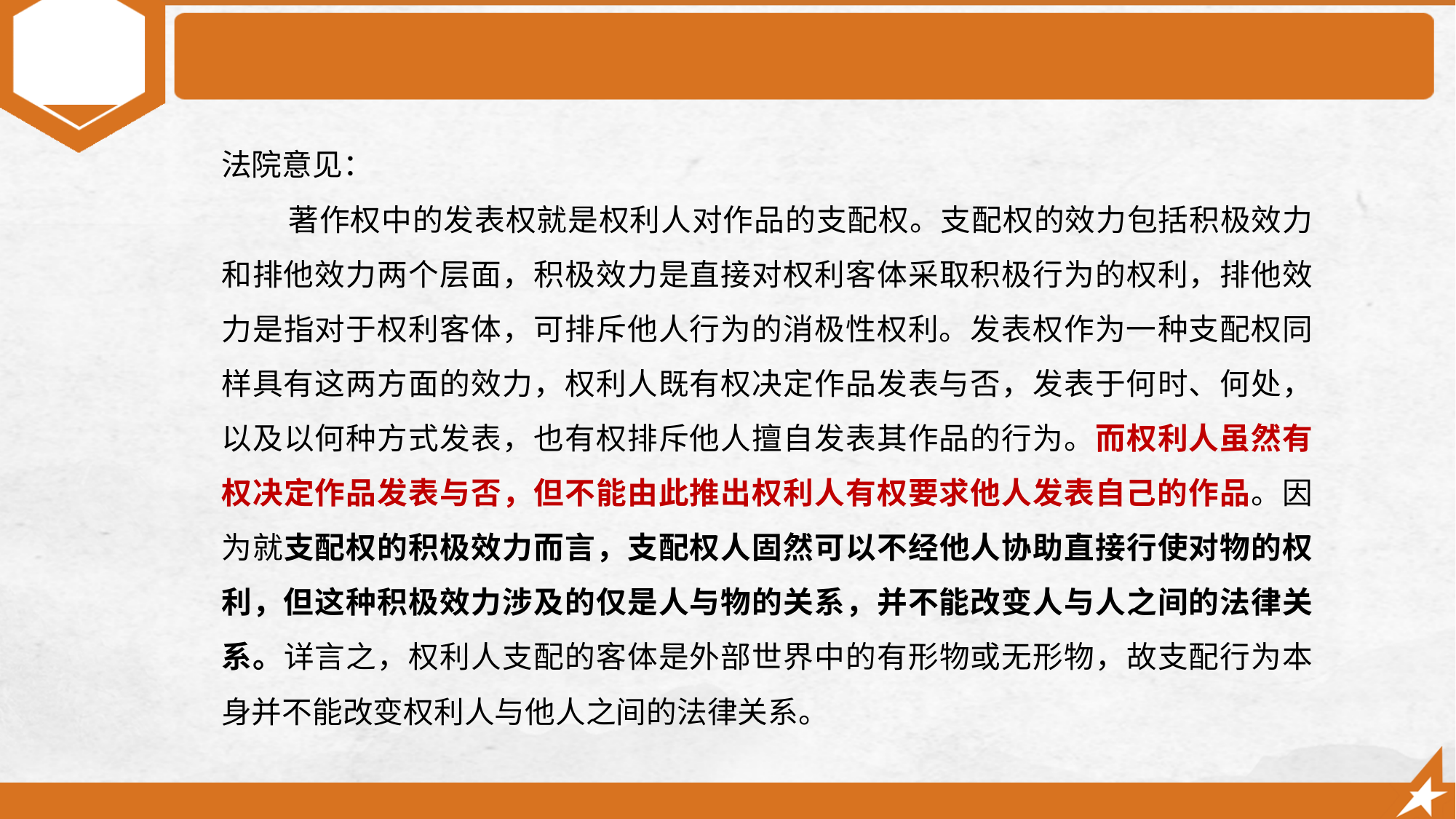

法院意见：
        著作权中的发表权就是权利人对作品的支配权。支配权的效力包括积极效力和排他效力两个层面，积极效力是直接对权利客体采取积极行为的权利，排他效力是指对于权利客体，可排斥他人行为的消极性权利。发表权作为一种支配权同样具有这两方面的效力，权利人既有权决定作品发表与否，发表于何时、何处，以及以何种方式发表，也有权排斥他人擅自发表其作品的行为。而权利人虽然有权决定作品发表与否，但不能由此推出权利人有权要求他人发表自己的作品。因为就支配权的积极效力而言，支配权人固然可以不经他人协助直接行使对物的权利，但这种积极效力涉及的仅是人与物的关系，并不能改变人与人之间的法律关系。详言之，权利人支配的客体是外部世界中的有形物或无形物，故支配行为本身并不能改变权利人与他人之间的法律关系。